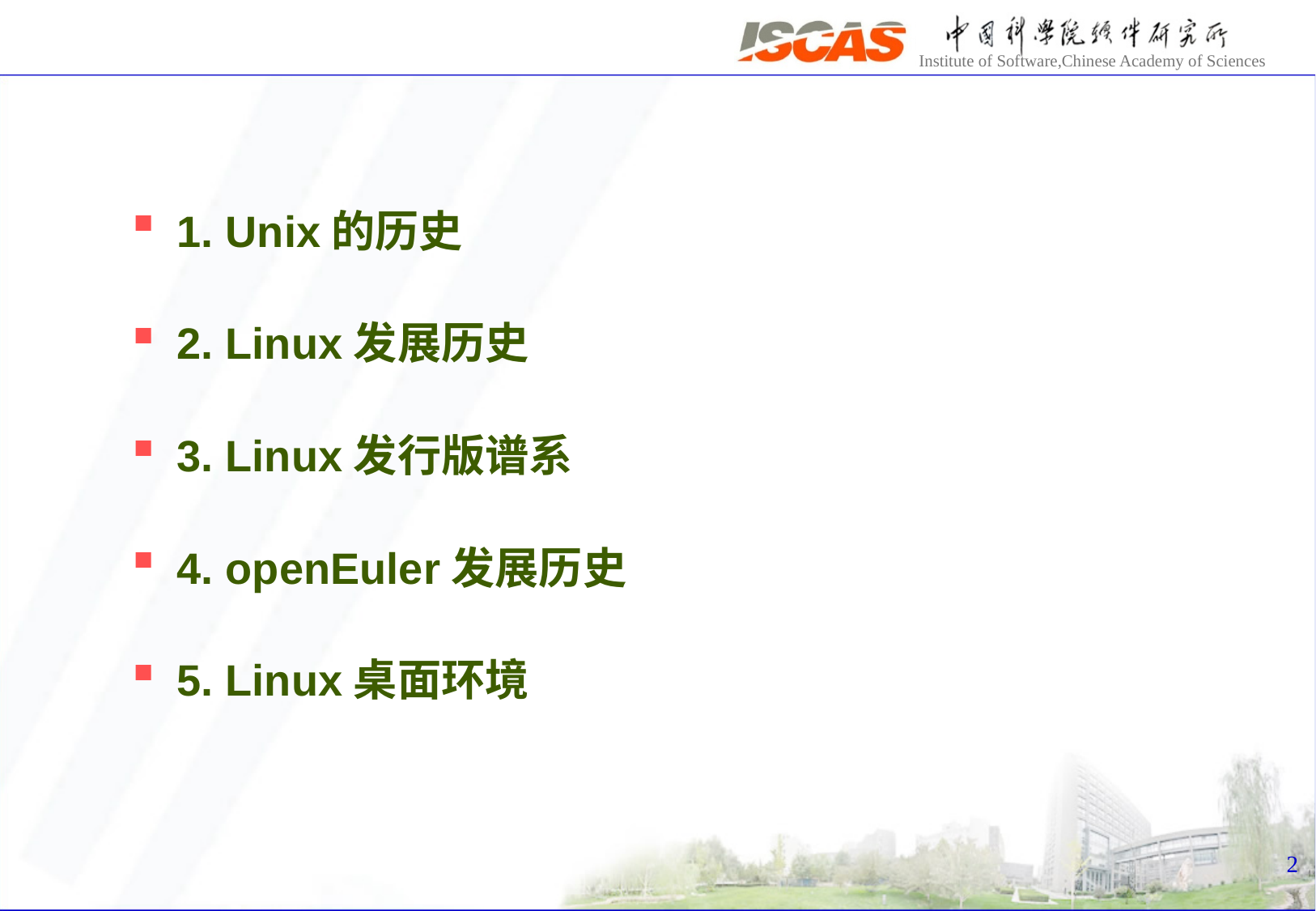

1. Unix的历史

2. Linux发展历史

3. Linux发行版谱系

4. openEuler发展历史

5. Linux桌面环境

2